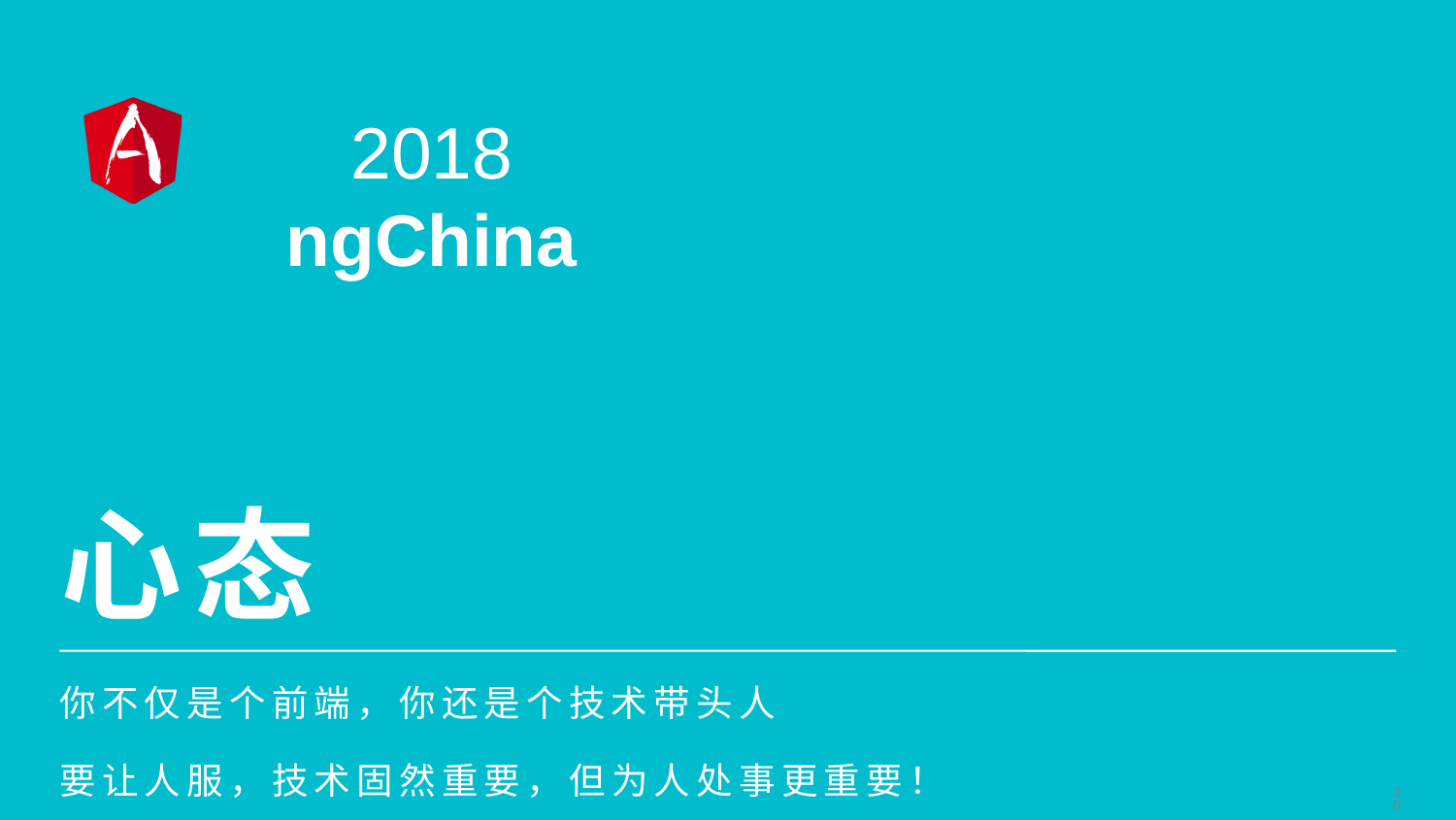

# 心态
你不仅是个前端，你还是个技术带头人
要让人服，技术固然重要，但为人处事更重要！
30